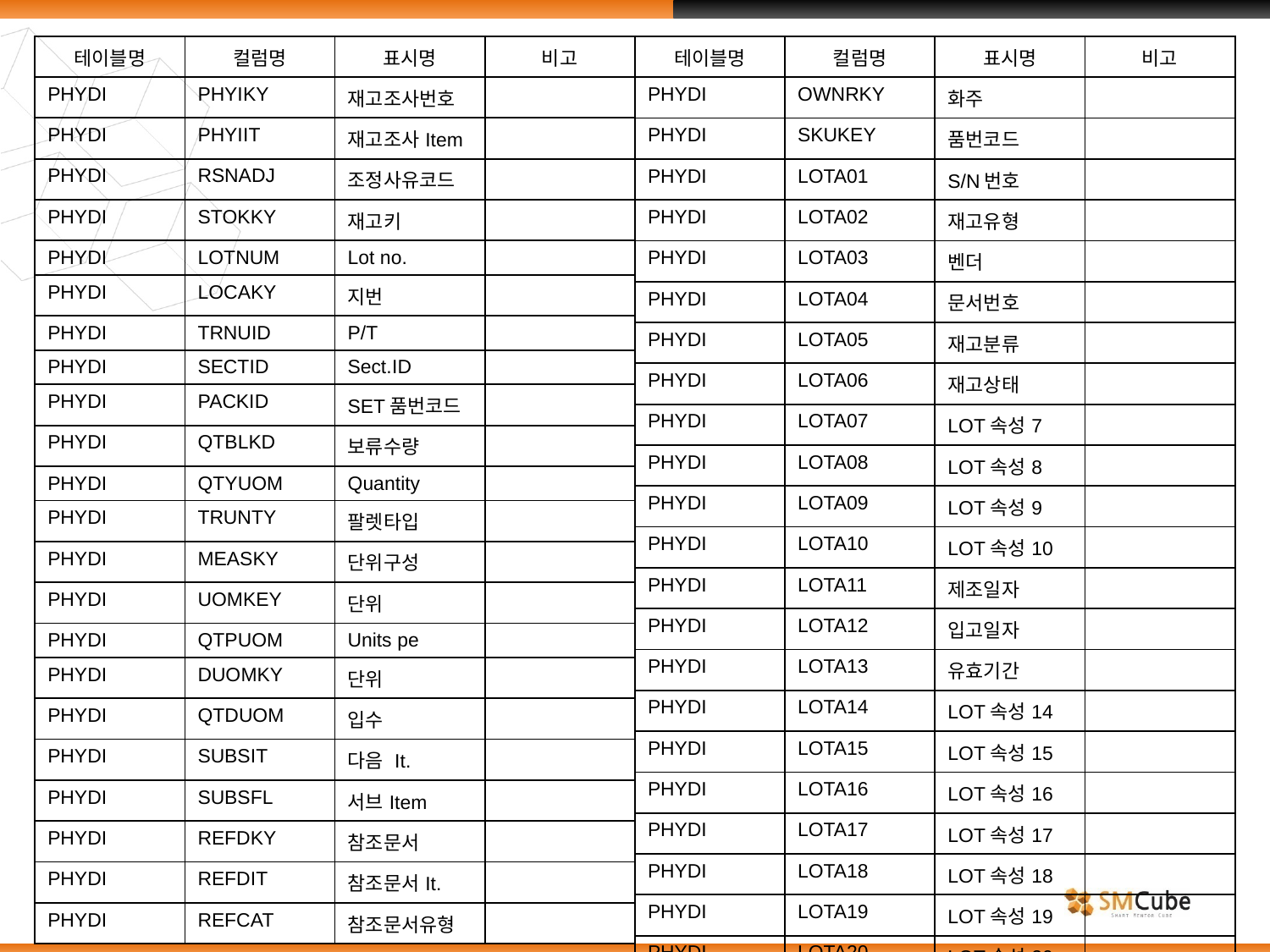

| 테이블명 | 컬럼명 | 표시명 | 비고 |
| --- | --- | --- | --- |
| PHYDI | PHYIKY | 재고조사번호 |  |
| PHYDI | PHYIIT | 재고조사Item |  |
| PHYDI | RSNADJ | 조정사유코드 |  |
| PHYDI | STOKKY | 재고키 |  |
| PHYDI | LOTNUM | Lot no. |  |
| PHYDI | LOCAKY | 지번 |  |
| PHYDI | TRNUID | P/T |  |
| PHYDI | SECTID | Sect.ID |  |
| PHYDI | PACKID | SET품번코드 |  |
| PHYDI | QTBLKD | 보류수량 |  |
| PHYDI | QTYUOM | Quantity |  |
| PHYDI | TRUNTY | 팔렛타입 |  |
| PHYDI | MEASKY | 단위구성 |  |
| PHYDI | UOMKEY | 단위 |  |
| PHYDI | QTPUOM | Units pe |  |
| PHYDI | DUOMKY | 단위 |  |
| PHYDI | QTDUOM | 입수 |  |
| PHYDI | SUBSIT | 다음 It. |  |
| PHYDI | SUBSFL | 서브Item |  |
| PHYDI | REFDKY | 참조문서 |  |
| PHYDI | REFDIT | 참조문서It. |  |
| PHYDI | REFCAT | 참조문서유형 |  |
| 테이블명 | 컬럼명 | 표시명 | 비고 |
| --- | --- | --- | --- |
| PHYDI | OWNRKY | 화주 |  |
| PHYDI | SKUKEY | 품번코드 |  |
| PHYDI | LOTA01 | S/N번호 |  |
| PHYDI | LOTA02 | 재고유형 |  |
| PHYDI | LOTA03 | 벤더 |  |
| PHYDI | LOTA04 | 문서번호 |  |
| PHYDI | LOTA05 | 재고분류 |  |
| PHYDI | LOTA06 | 재고상태 |  |
| PHYDI | LOTA07 | LOT속성7 |  |
| PHYDI | LOTA08 | LOT속성8 |  |
| PHYDI | LOTA09 | LOT속성9 |  |
| PHYDI | LOTA10 | LOT속성10 |  |
| PHYDI | LOTA11 | 제조일자 |  |
| PHYDI | LOTA12 | 입고일자 |  |
| PHYDI | LOTA13 | 유효기간 |  |
| PHYDI | LOTA14 | LOT속성14 |  |
| PHYDI | LOTA15 | LOT속성15 |  |
| PHYDI | LOTA16 | LOT속성16 |  |
| PHYDI | LOTA17 | LOT속성17 |  |
| PHYDI | LOTA18 | LOT속성18 |  |
| PHYDI | LOTA19 | LOT속성19 |  |
| PHYDI | LOTA20 | LOT속성20 |  |